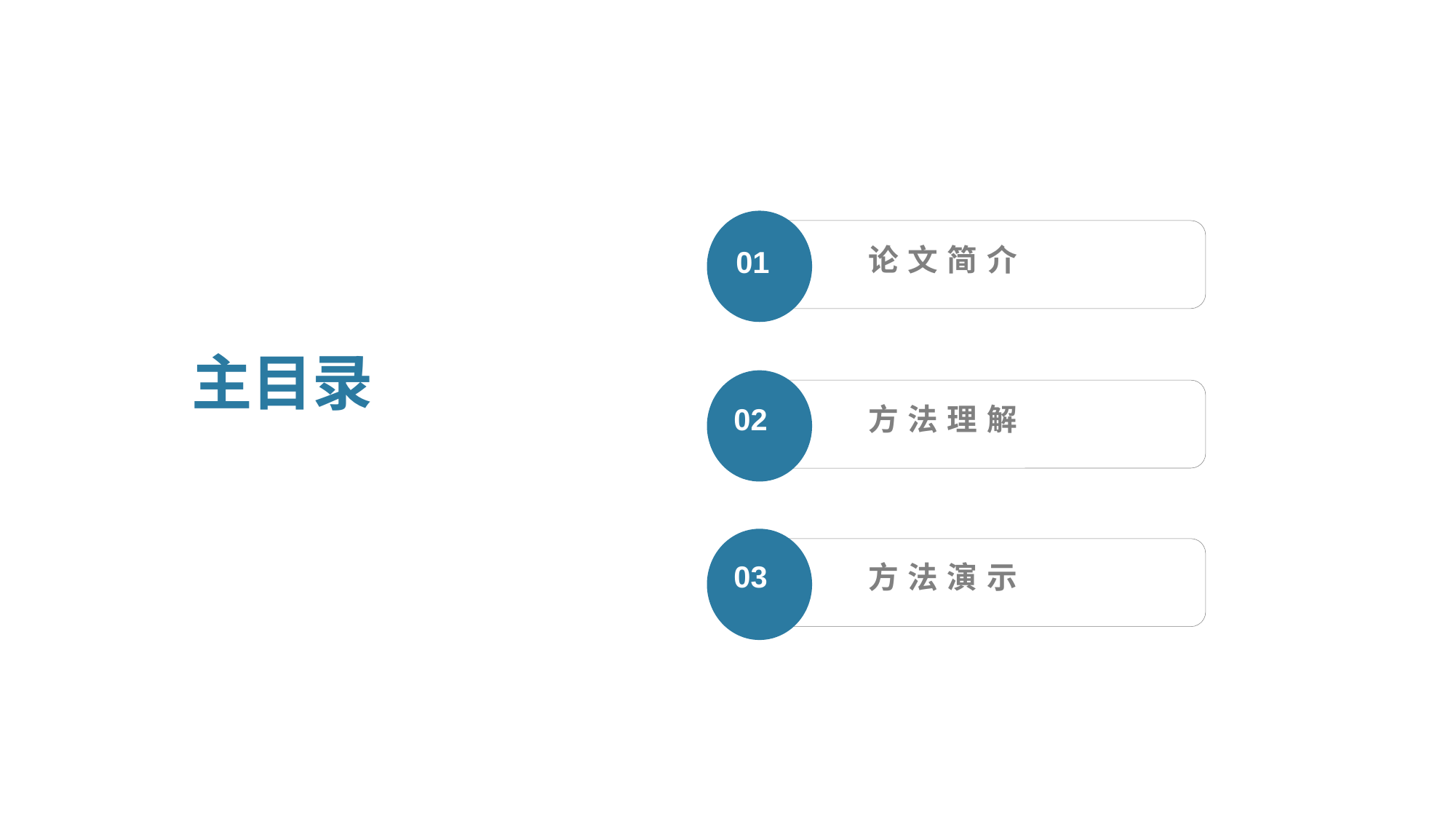

论文简介
01

方法理解
02

03
方法演示

主目录